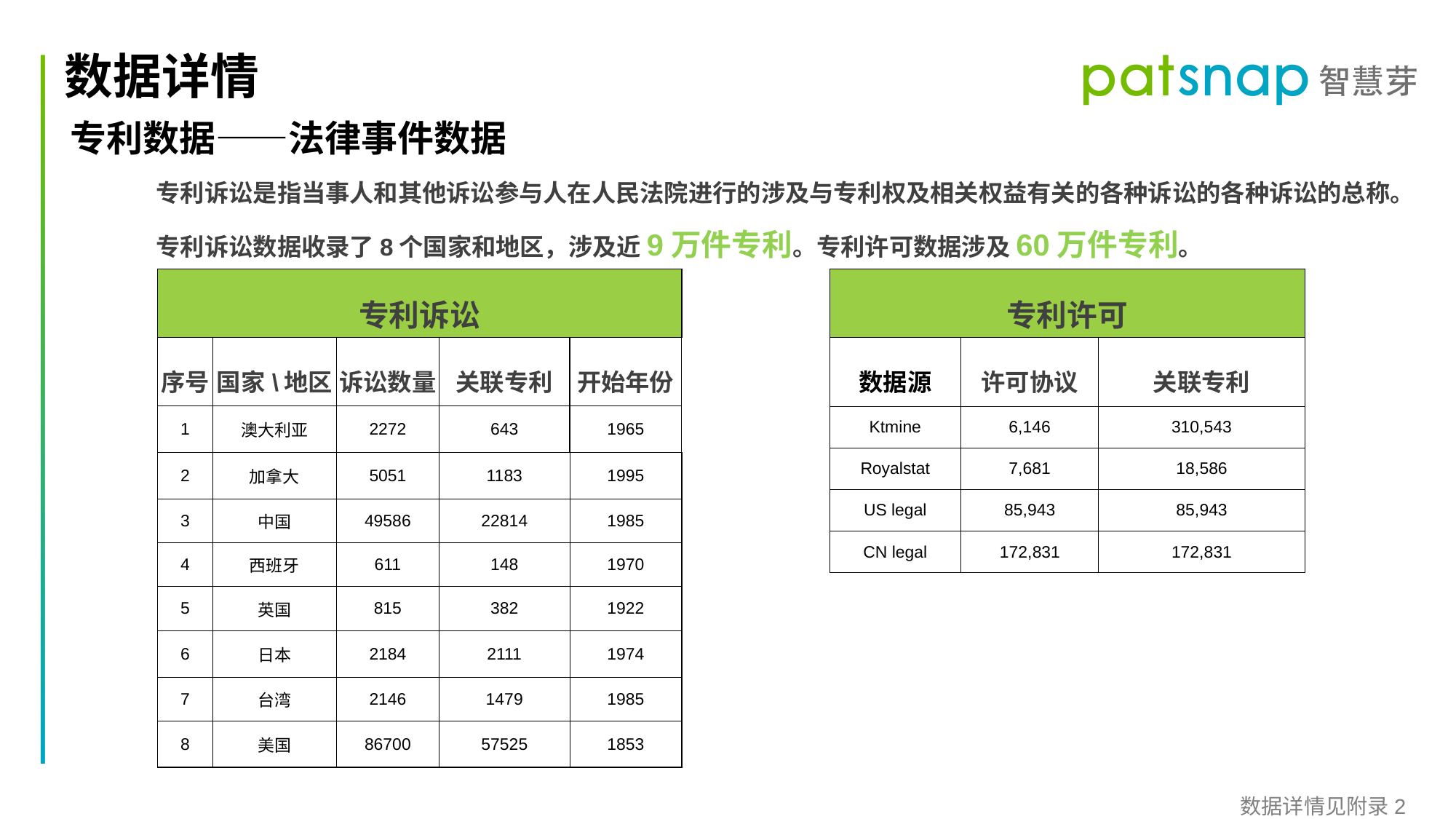

数据详情
 专利数据——法律事件数据
专利诉讼是指当事人和其他诉讼参与人在人民法院进行的涉及与专利权及相关权益有关的各种诉讼的各种诉讼的总称。专利诉讼数据收录了8个国家和地区，涉及近9万件专利。专利许可数据涉及60万件专利。
| 专利许可 |  |  |
| --- | --- | --- |
| 数据源 | 许可协议 | 关联专利 |
| Ktmine | 6,146 | 310,543 |
| Royalstat | 7,681 | 18,586 |
| US legal | 85,943 | 85,943 |
| CN legal | 172,831 | 172,831 |
| 专利诉讼 |  |  |  |  |
| --- | --- | --- | --- | --- |
| 序号 | 国家\地区 | 诉讼数量 | 关联专利 | 开始年份 |
| 1 | 澳大利亚 | 2272 | 643 | 1965 |
| 2 | 加拿大 | 5051 | 1183 | 1995 |
| 3 | 中国 | 49586 | 22814 | 1985 |
| 4 | 西班牙 | 611 | 148 | 1970 |
| 5 | 英国 | 815 | 382 | 1922 |
| 6 | 日本 | 2184 | 2111 | 1974 |
| 7 | 台湾 | 2146 | 1479 | 1985 |
| 8 | 美国 | 86700 | 57525 | 1853 |
数据详情见附录2